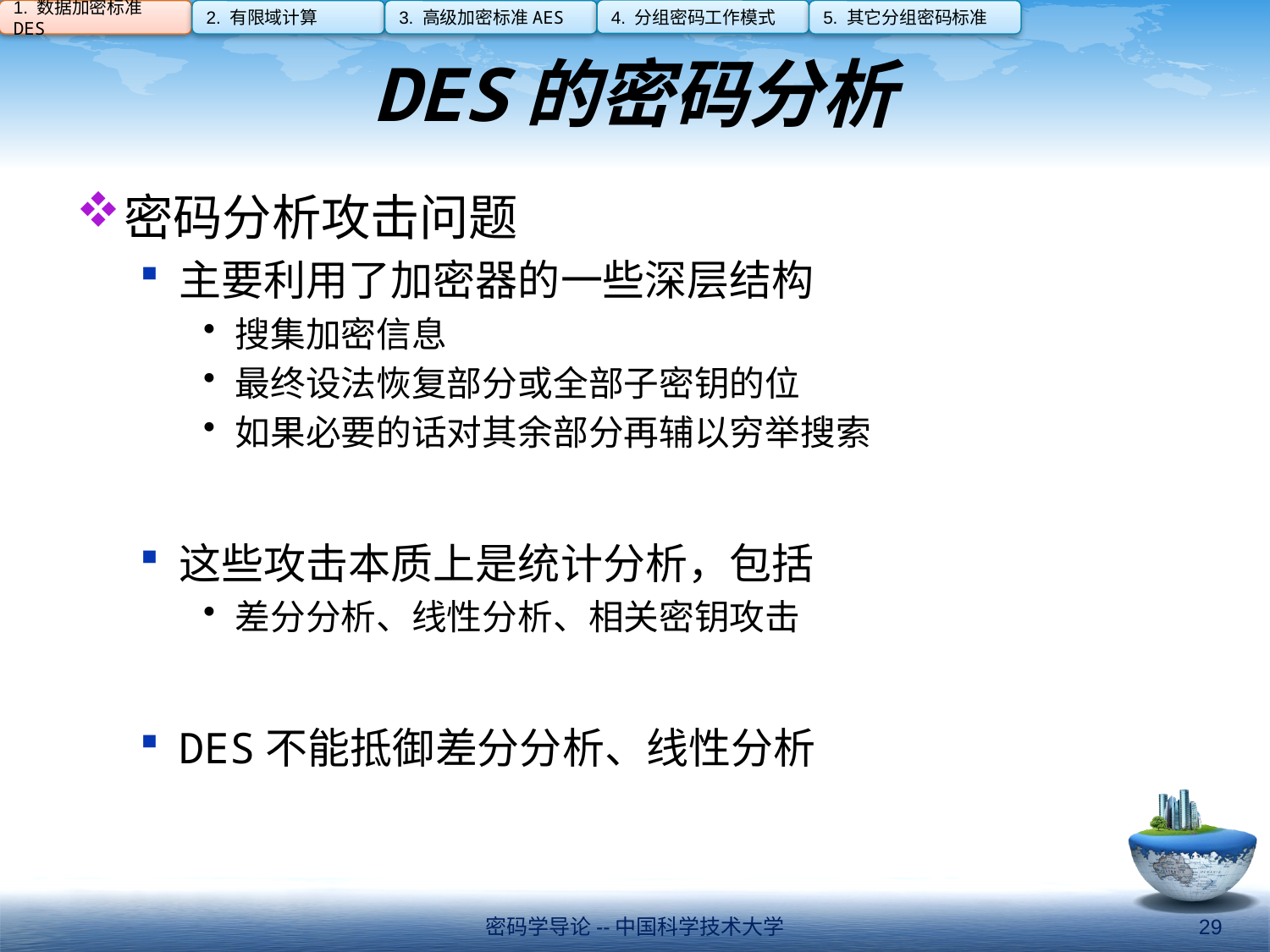

4. 分组密码工作模式
1. 数据加密标准DES
2. 有限域计算
3. 高级加密标准AES
5. 其它分组密码标准
# DES的密码分析
密码分析攻击问题
主要利用了加密器的一些深层结构
搜集加密信息
最终设法恢复部分或全部子密钥的位
如果必要的话对其余部分再辅以穷举搜索

这些攻击本质上是统计分析，包括
差分分析、线性分析、相关密钥攻击

DES不能抵御差分分析、线性分析
密码学导论--中国科学技术大学
29